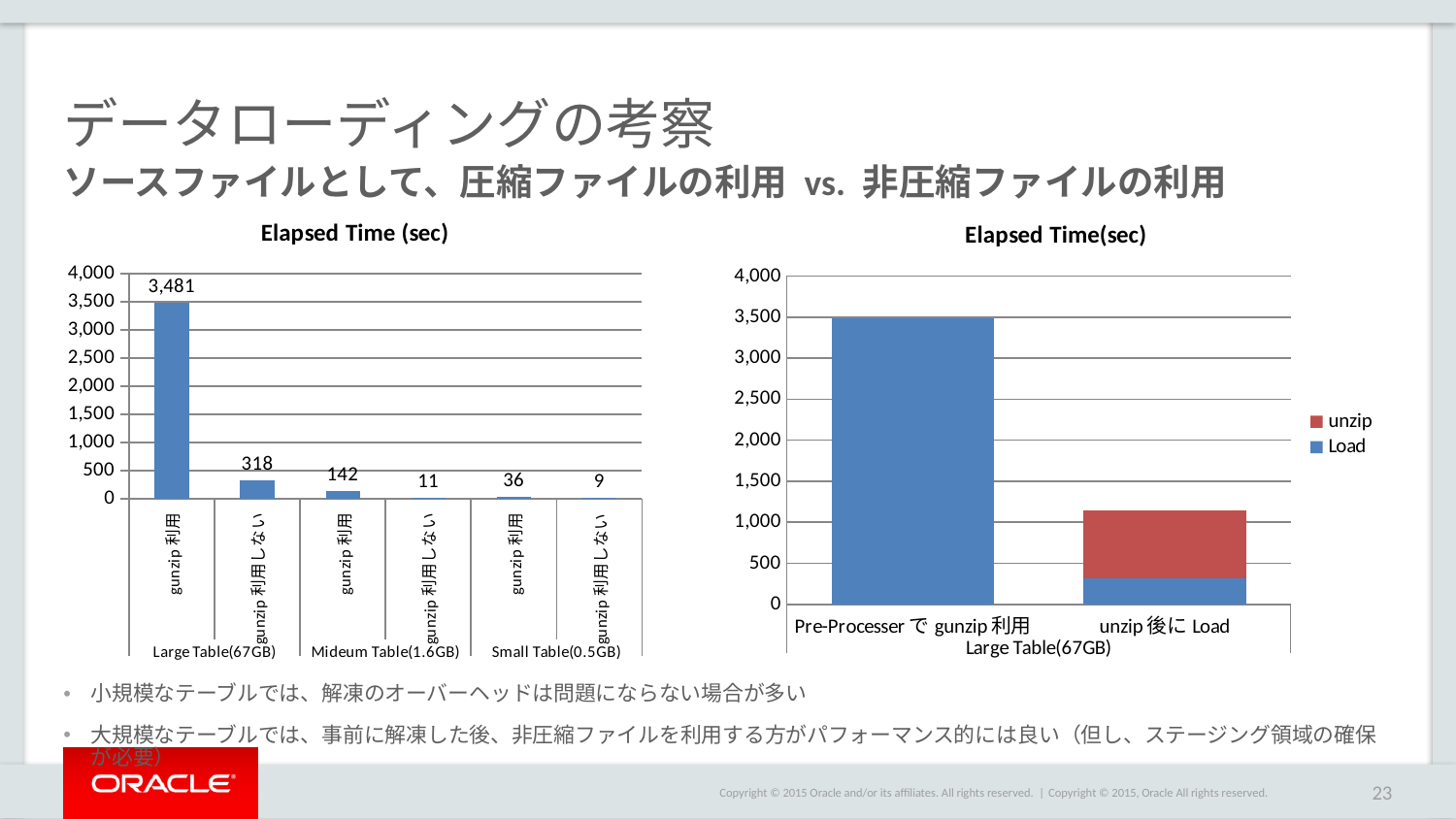

# データローディングの考察
ソースファイルとして、圧縮ファイルの利用 vs. 非圧縮ファイルの利用

### Chart: Elapsed Time (sec)

| Category | Elapsed Time |
|---|---|
| gunzip利用 | 3481.0 |
| gunzip利用しない | 318.0 |
| gunzip利用 | 142.0 |
| gunzip利用しない | 11.0 |
| gunzip利用 | 36.0 |
| gunzip利用しない | 9.0 |

### Chart: Elapsed Time(sec)

| Category | Load | unzip |
|---|---|---|
| Pre-Processerでgunzip利用 | 3481.0 | 0.0 |
| unzip後にLoad | 318.0 | 828.0 |
小規模なテーブルでは、解凍のオーバーヘッドは問題にならない場合が多い
大規模なテーブルでは、事前に解凍した後、非圧縮ファイルを利用する方がパフォーマンス的には良い（但し、ステージング領域の確保が必要）
Copyright © 2015, Oracle All rights reserved.
23